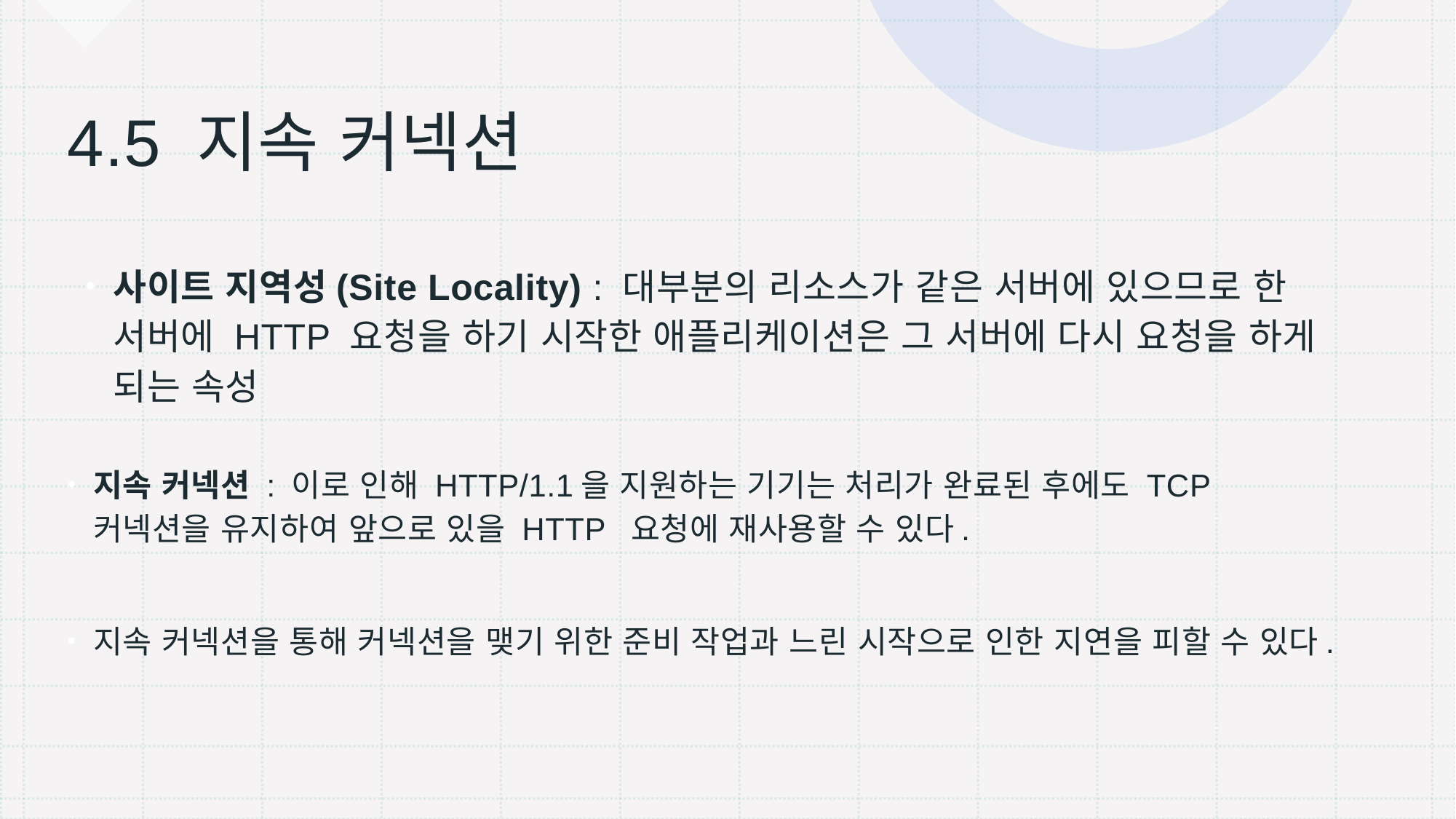

# 4.5 지속 커넥션

지속 커넥션 : 이로 인해 HTTP/1.1을 지원하는 기기는 처리가 완료된 후에도 TCP 커넥션을 유지하여 앞으로 있을 HTTP  요청에 재사용할 수 있다.

지속 커넥션을 통해 커넥션을 맺기 위한 준비 작업과 느린 시작으로 인한 지연을 피할 수 있다.
사이트 지역성(Site Locality) : 대부분의 리소스가 같은 서버에 있으므로 한 서버에 HTTP 요청을 하기 시작한 애플리케이션은 그 서버에 다시 요청을 하게 되는 속성